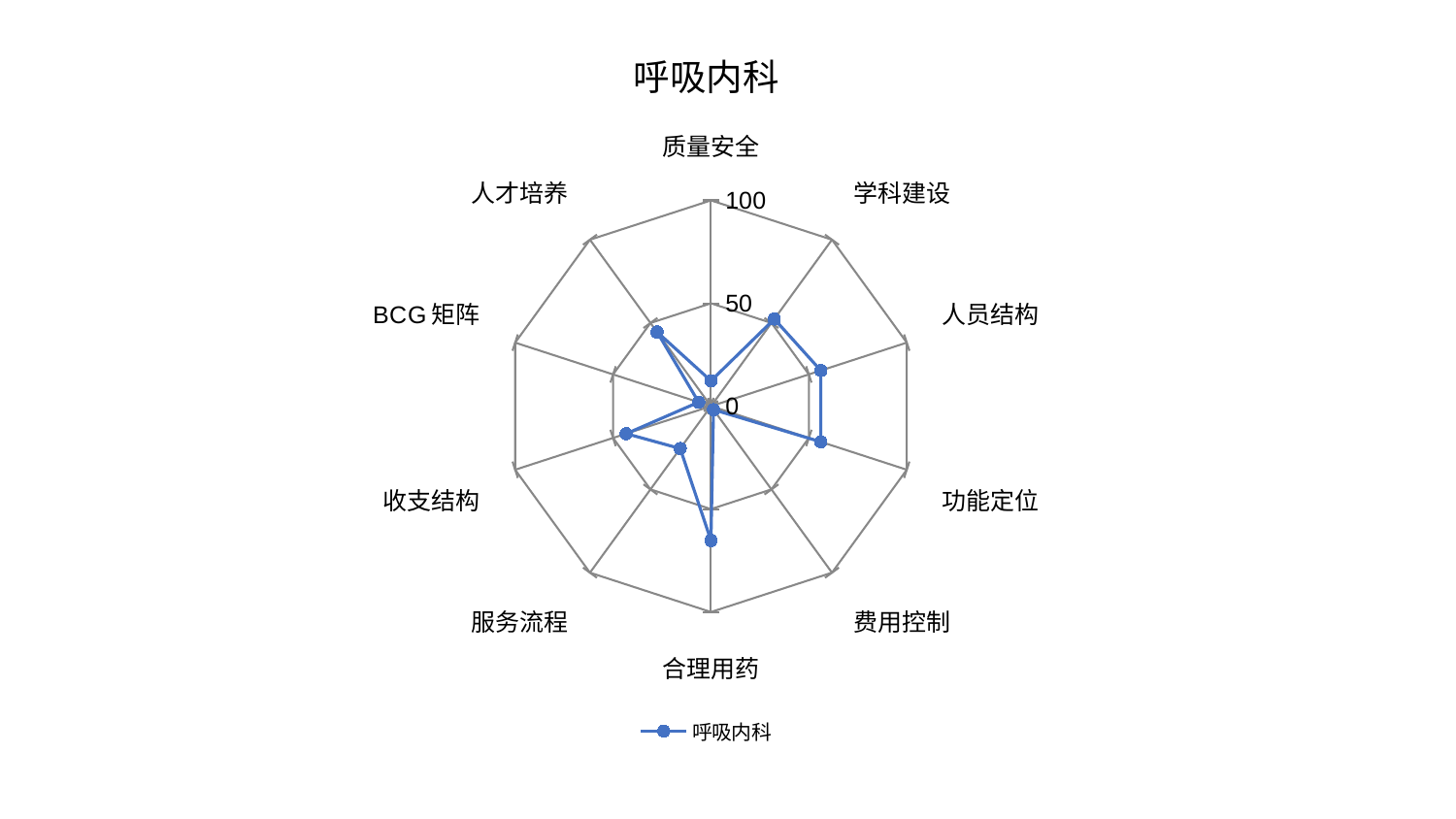

### Chart: 呼吸内科

| Category | 呼吸内科 |
|---|---|
| 质量安全 | 12.314559589270898 |
| 学科建设 | 52.352794168617514 |
| 人员结构 | 56.096077997868214 |
| 功能定位 | 56.11556500617077 |
| 费用控制 | 2.126192338843748 |
| 合理用药 | 65.25508393553373 |
| 服务流程 | 25.458626519073164 |
| 收支结构 | 43.287004082647975 |
| BCG矩阵 | 6.304807691893311 |
| 人才培养 | 44.56914847254928 |
136